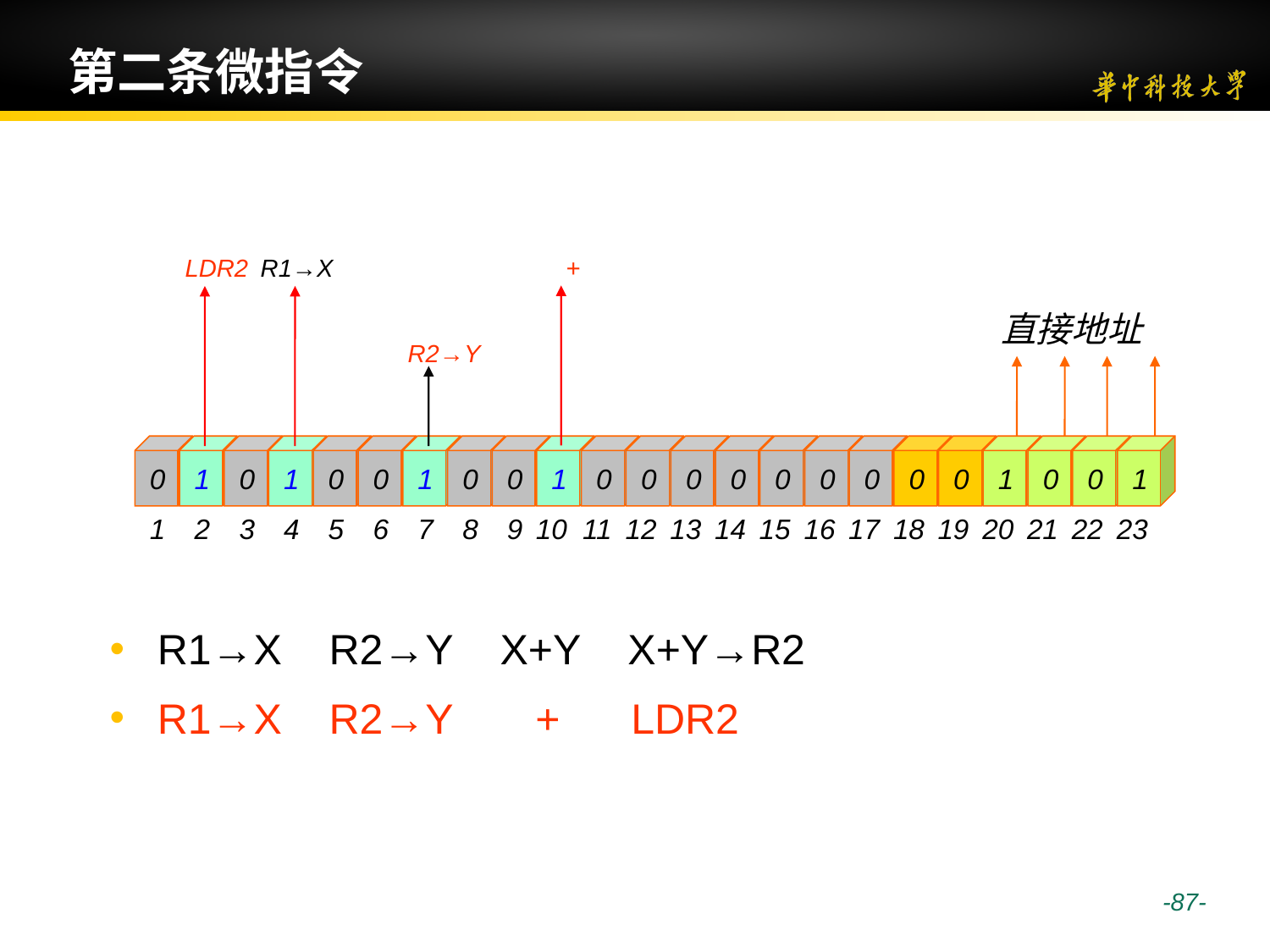

# 第二条微指令
+
LDR2
R1→X

直接地址
R2→Y

0
1
0
1
0
0
1
0
0
1
0
0
0
0
0
0
0
0
0
18
19
1
0
0
1
20
21
22
23
1
2
3
4
5
6
7
8
9
10
11
12
13
14
15
16
17
R1→X    R2→Y    X+Y    X+Y→R2
R1→X    R2→Y       +      LDR2
 -87-